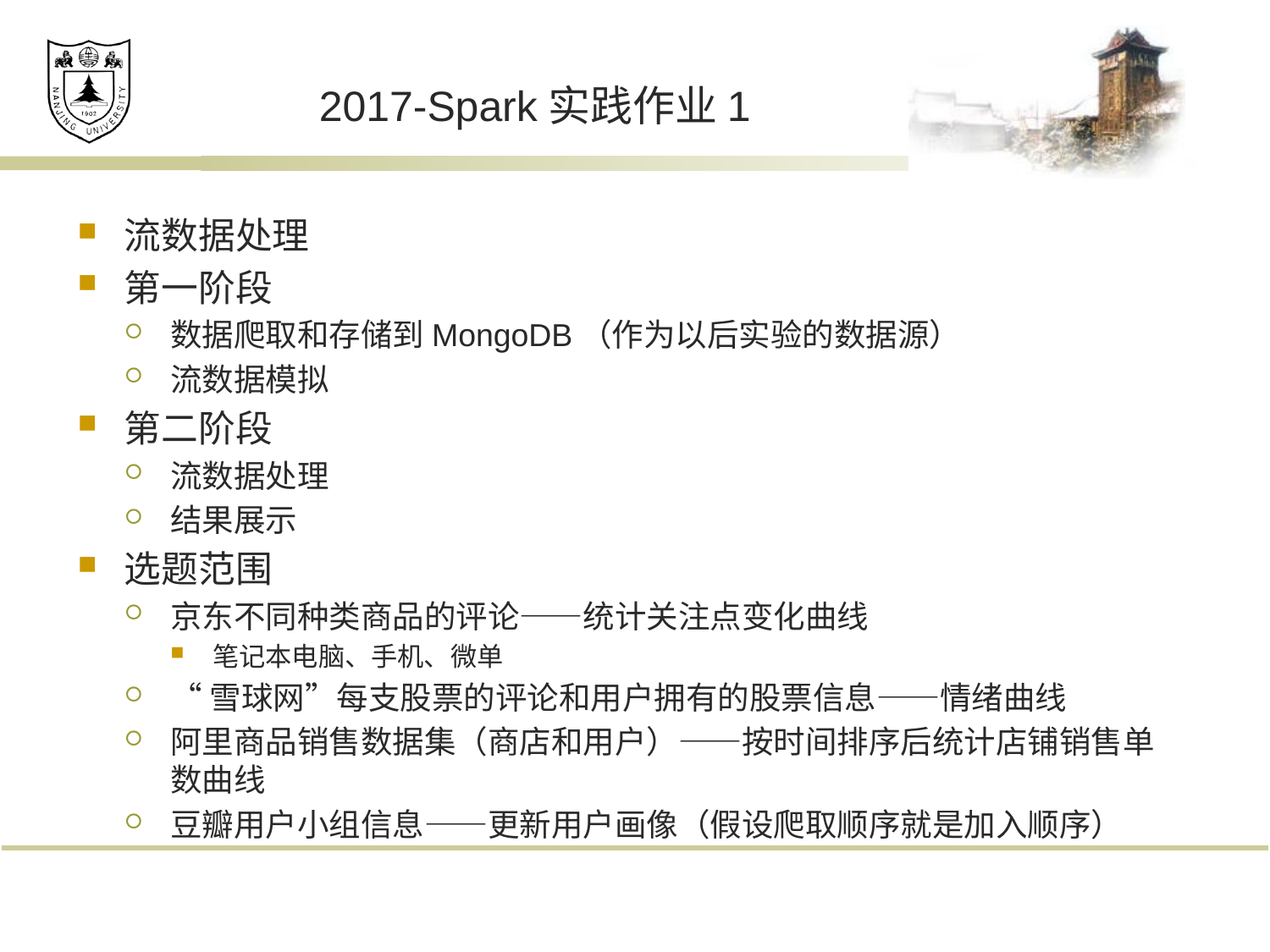

# 2017-Spark实践作业1
流数据处理
第一阶段
数据爬取和存储到MongoDB（作为以后实验的数据源）
流数据模拟
第二阶段
流数据处理
结果展示
选题范围
京东不同种类商品的评论——统计关注点变化曲线
笔记本电脑、手机、微单
“雪球网”每支股票的评论和用户拥有的股票信息——情绪曲线
阿里商品销售数据集（商店和用户）——按时间排序后统计店铺销售单数曲线
豆瓣用户小组信息——更新用户画像（假设爬取顺序就是加入顺序）